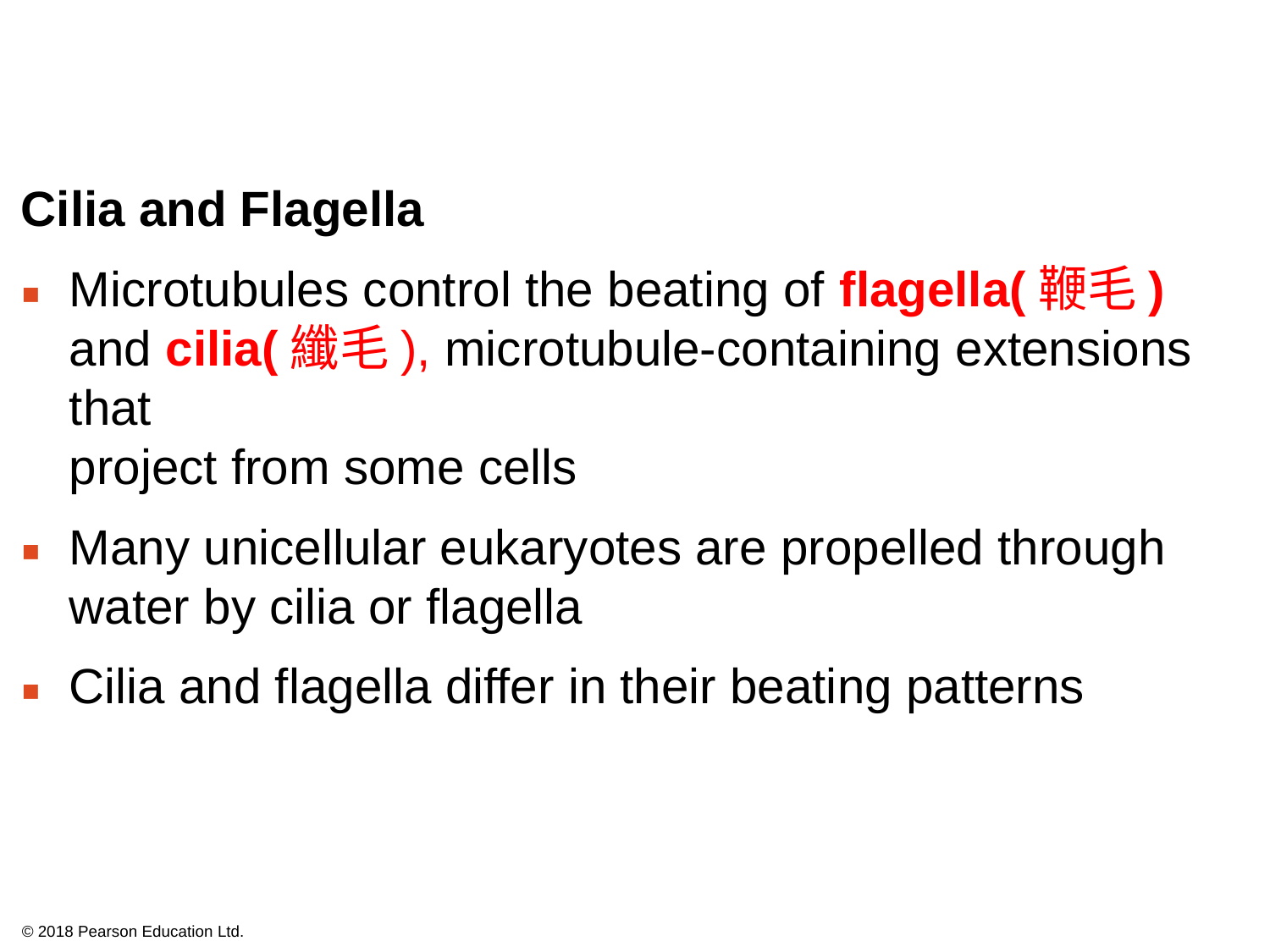

Cilia and Flagella
Microtubules control the beating of flagella(鞭毛) and cilia(纖毛), microtubule-containing extensions that
project from some cells
Many unicellular eukaryotes are propelled through water by cilia or flagella
Cilia and flagella differ in their beating patterns
© 2018 Pearson Education Ltd.